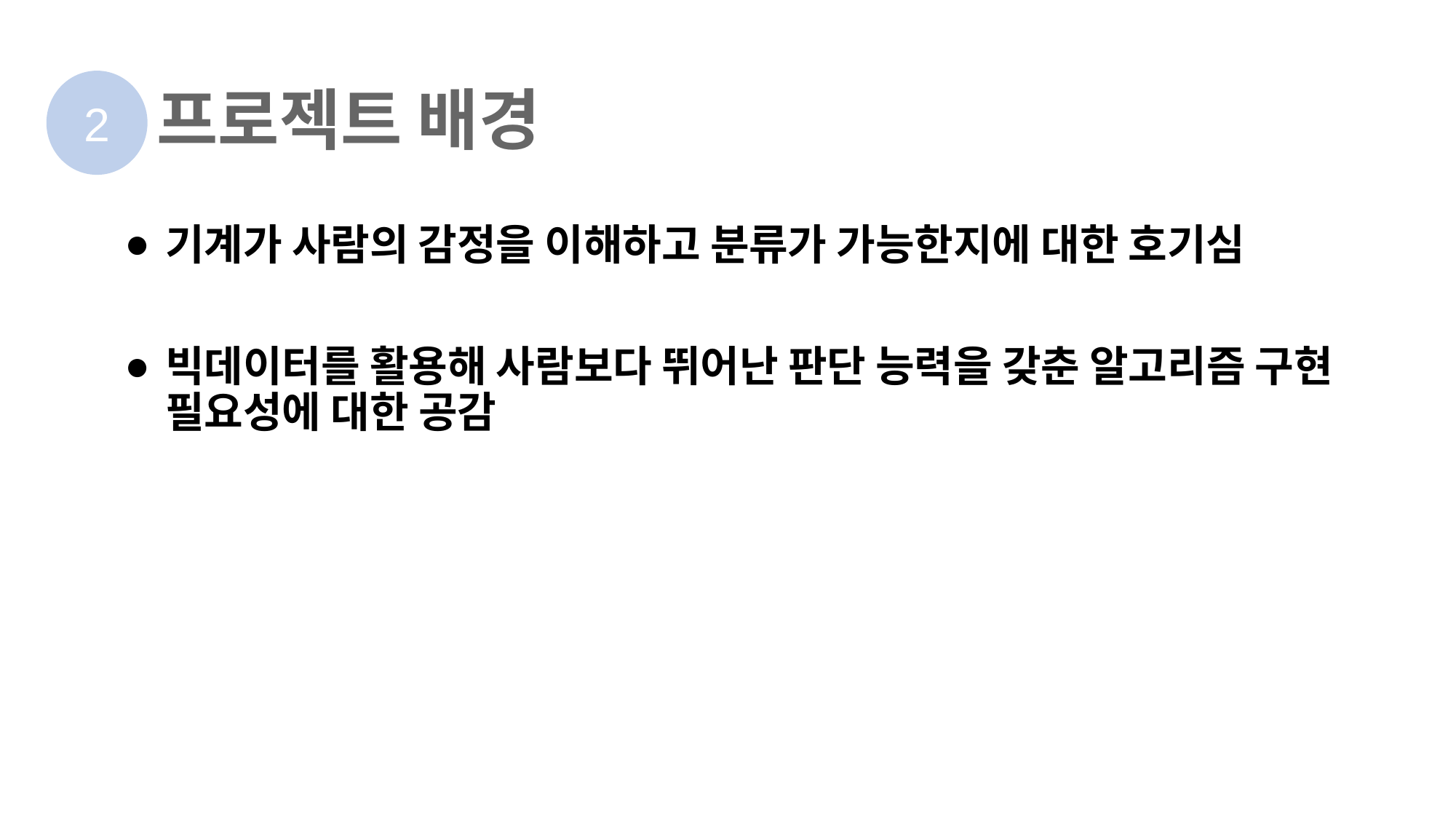

# 프로젝트 배경
2
기계가 사람의 감정을 이해하고 분류가 가능한지에 대한 호기심

빅데이터를 활용해 사람보다 뛰어난 판단 능력을 갖춘 알고리즘 구현 필요성에 대한 공감